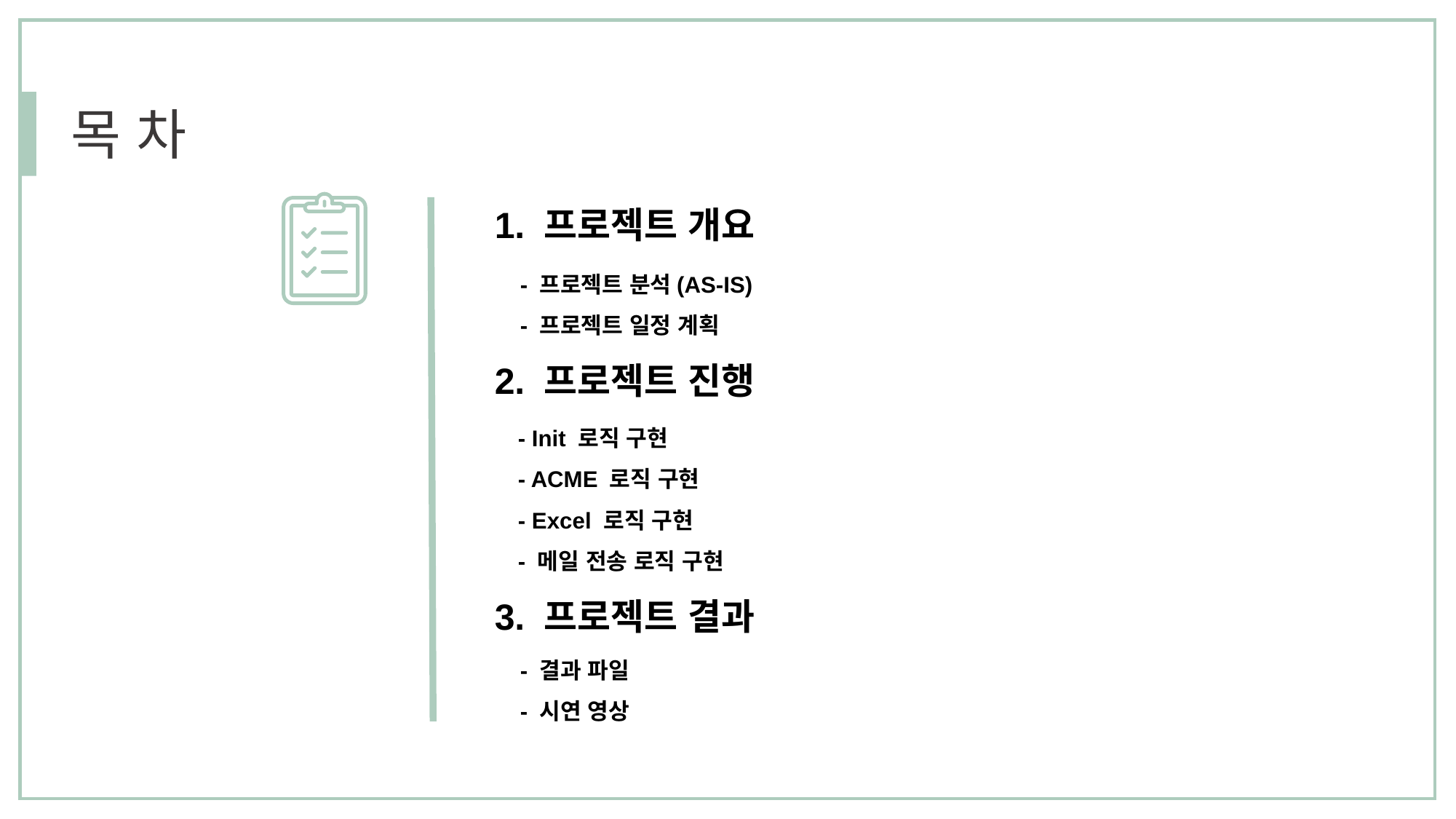

목 차

1. 프로젝트 개요
    - 프로젝트 분석(AS-IS)
    - 프로젝트 일정 계획
2. 프로젝트 진행
     - Init 로직 구현
     - ACME 로직 구현
     - Excel 로직 구현
     - 메일 전송 로직 구현
3. 프로젝트 결과
    - 결과 파일
    - 시연 영상